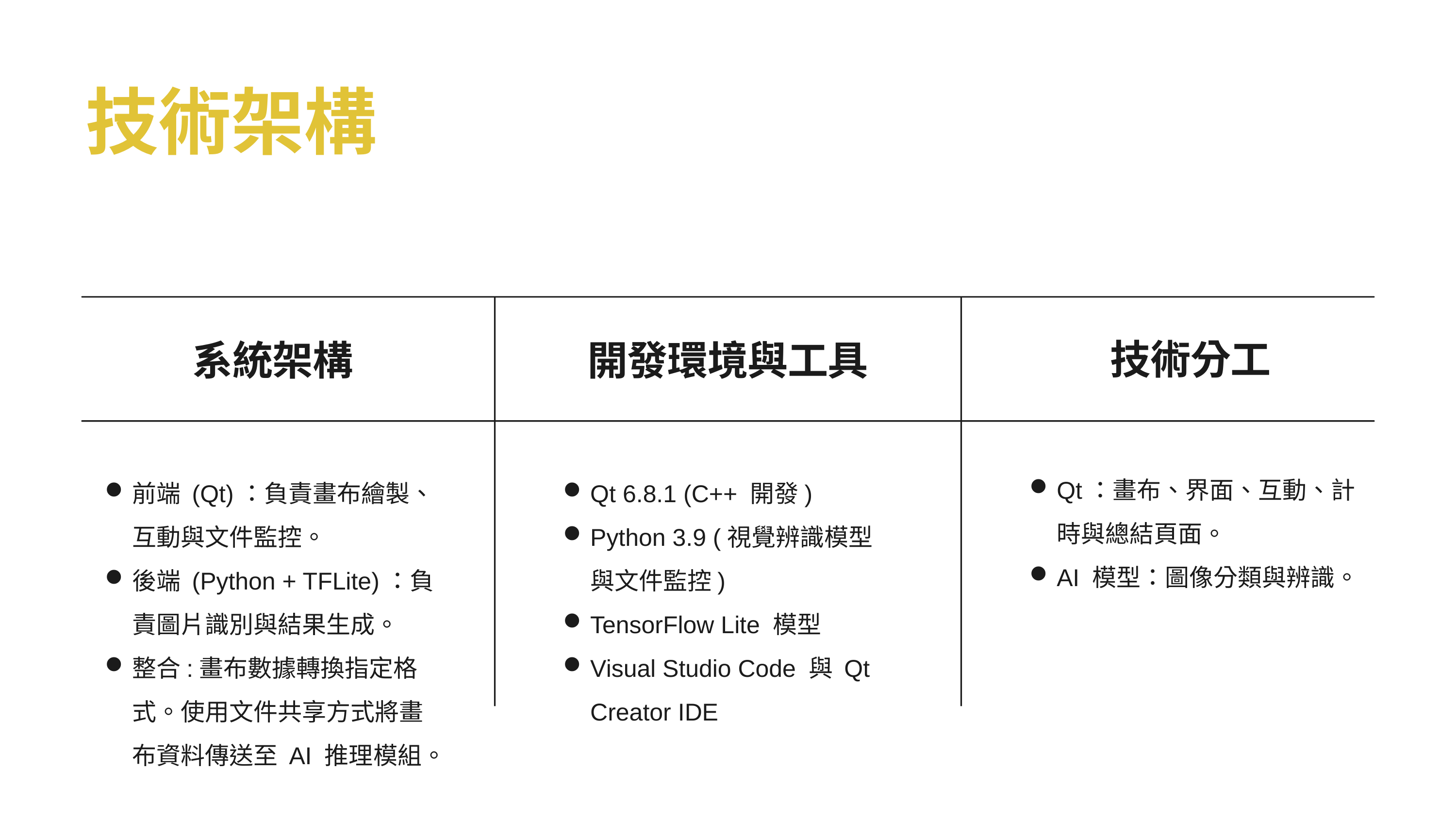

技術架構

技術分工
系統架構
開發環境與工具

Qt：畫布、界面、互動、計時與總結頁面。
AI 模型：圖像分類與辨識。
前端 (Qt)：負責畫布繪製、互動與文件監控。
後端 (Python + TFLite)：負責圖片識別與結果生成。
整合:畫布數據轉換指定格式。使用文件共享方式將畫布資料傳送至 AI 推理模組。
Qt 6.8.1 (C++ 開發)
Python 3.9 (視覺辨識模型與文件監控)
TensorFlow Lite 模型
Visual Studio Code 與 Qt Creator IDE